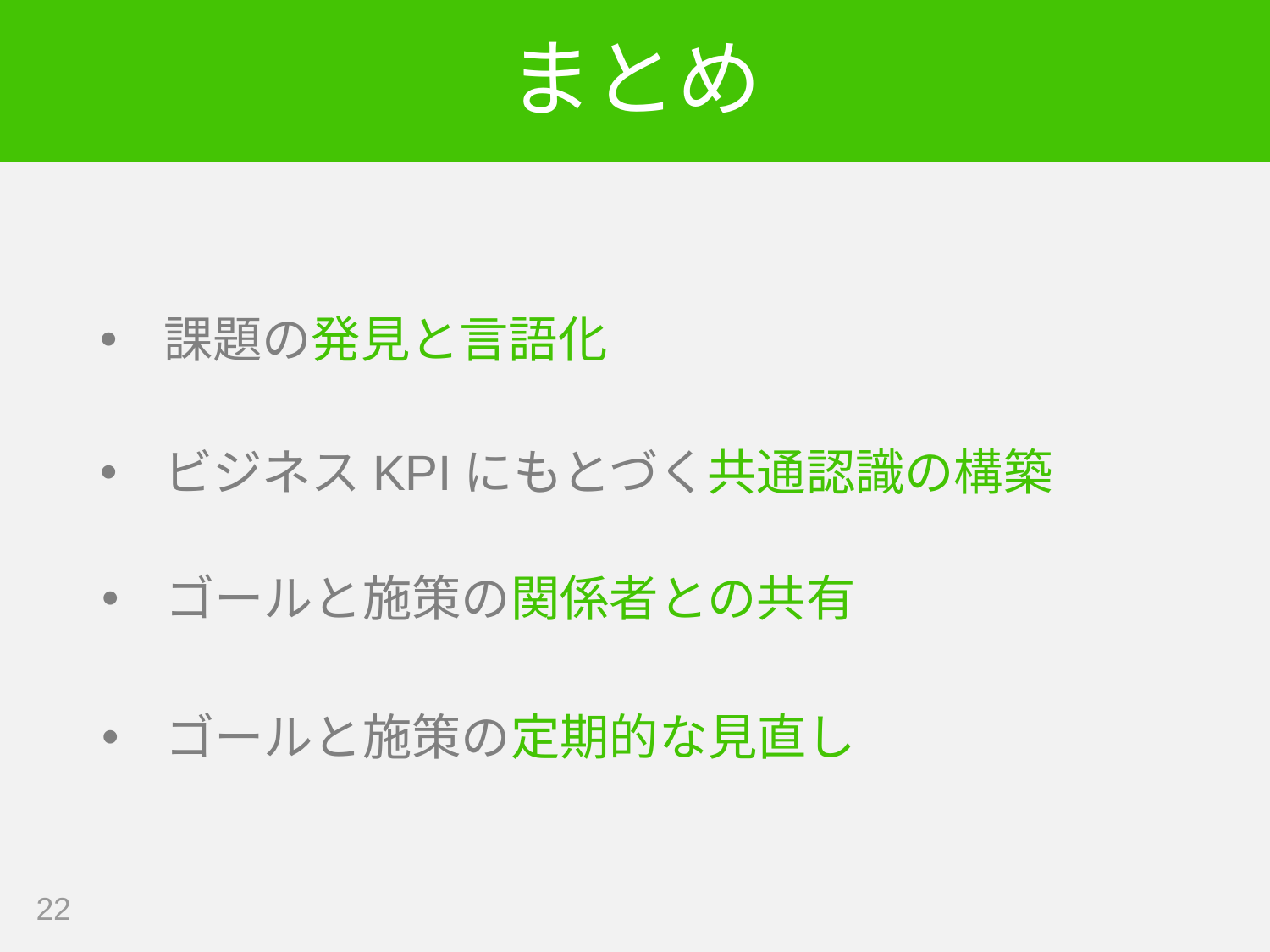

# まとめ
課題の発見と言語化

ビジネスKPIにもとづく共通認識の構築

ゴールと施策の関係者との共有

ゴールと施策の定期的な見直し
22